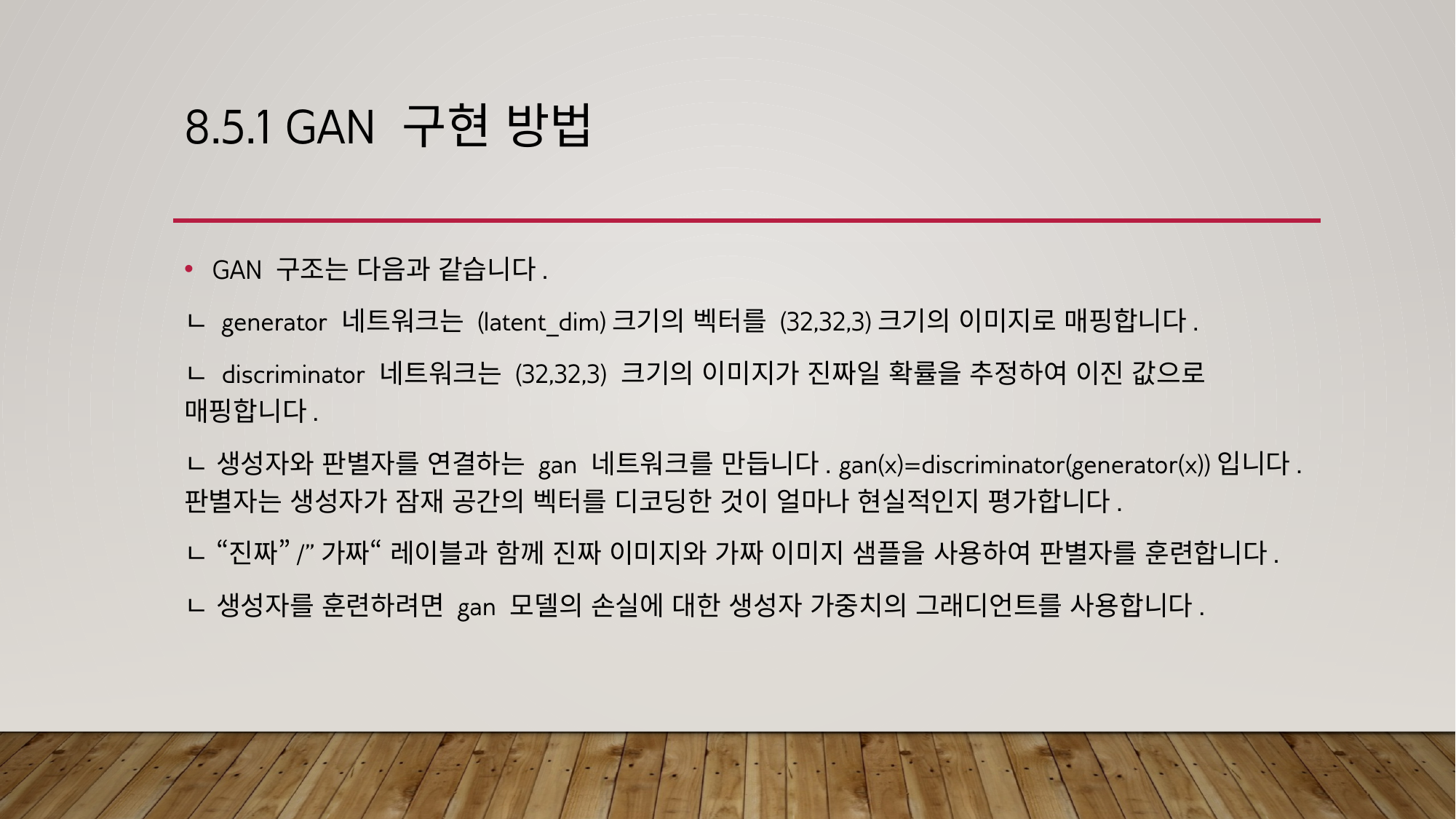

# 8.5.1 GAN 구현 방법
GAN 구조는 다음과 같습니다.
ㄴ generator 네트워크는 (latent_dim)크기의 벡터를 (32,32,3)크기의 이미지로 매핑합니다.
ㄴ discriminator 네트워크는 (32,32,3) 크기의 이미지가 진짜일 확률을 추정하여 이진 값으로 매핑합니다.
ㄴ 생성자와 판별자를 연결하는 gan 네트워크를 만듭니다. gan(x)=discriminator(generator(x))입니다. 판별자는 생성자가 잠재 공간의 벡터를 디코딩한 것이 얼마나 현실적인지 평가합니다.
ㄴ “진짜”/”가짜“ 레이블과 함께 진짜 이미지와 가짜 이미지 샘플을 사용하여 판별자를 훈련합니다.
ㄴ 생성자를 훈련하려면 gan 모델의 손실에 대한 생성자 가중치의 그래디언트를 사용합니다.